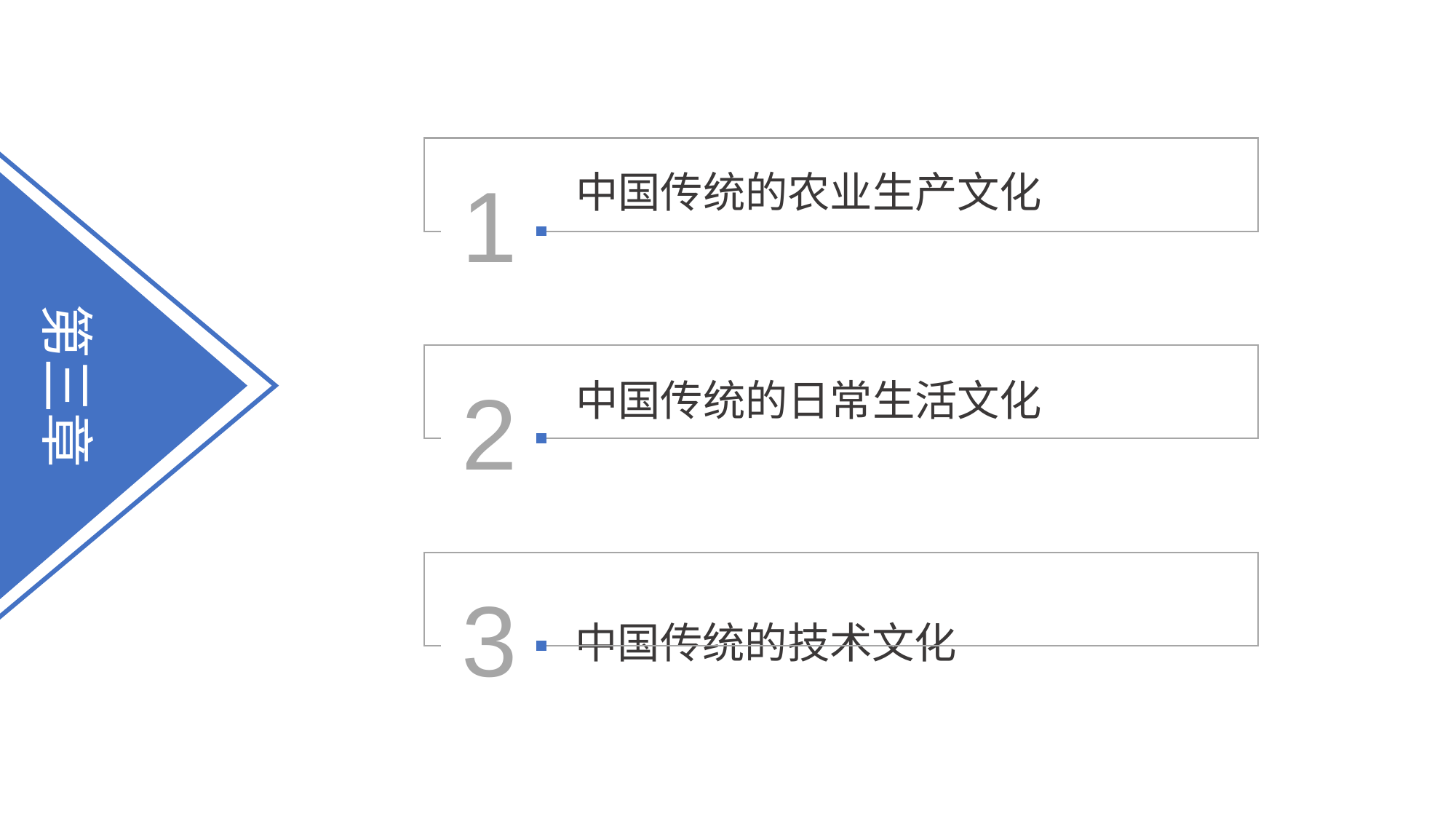

1

中国传统的农业生产文化

第三章

2

中国传统的日常生活文化
中国传统的技术文化

3